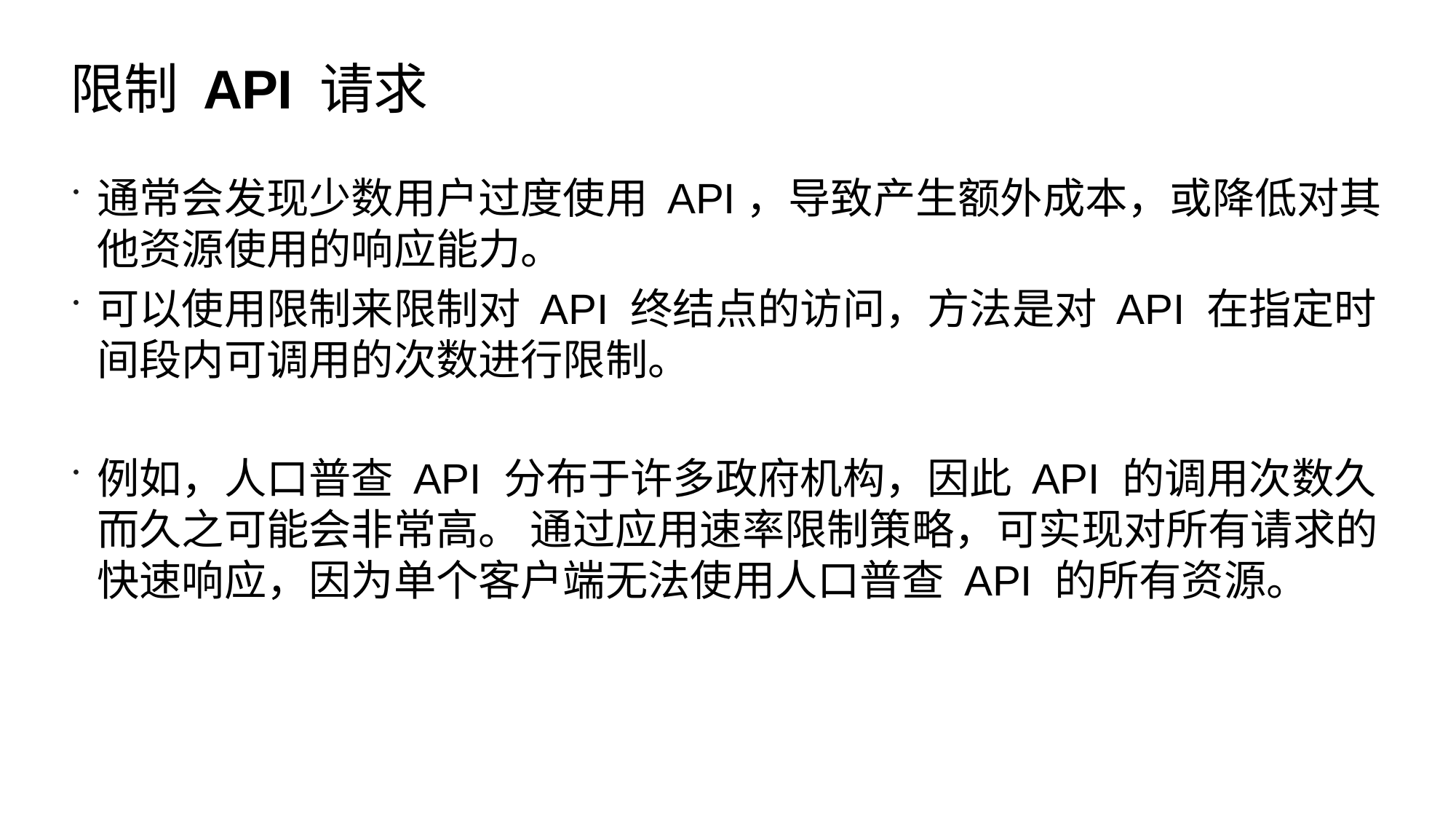

# 限制 API 请求
通常会发现少数用户过度使用 API，导致产生额外成本，或降低对其他资源使用的响应能力。
可以使用限制来限制对 API 终结点的访问，方法是对 API 在指定时间段内可调用的次数进行限制。

例如，人口普查 API 分布于许多政府机构，因此 API 的调用次数久而久之可能会非常高。 通过应用速率限制策略，可实现对所有请求的快速响应，因为单个客户端无法使用人口普查 API 的所有资源。